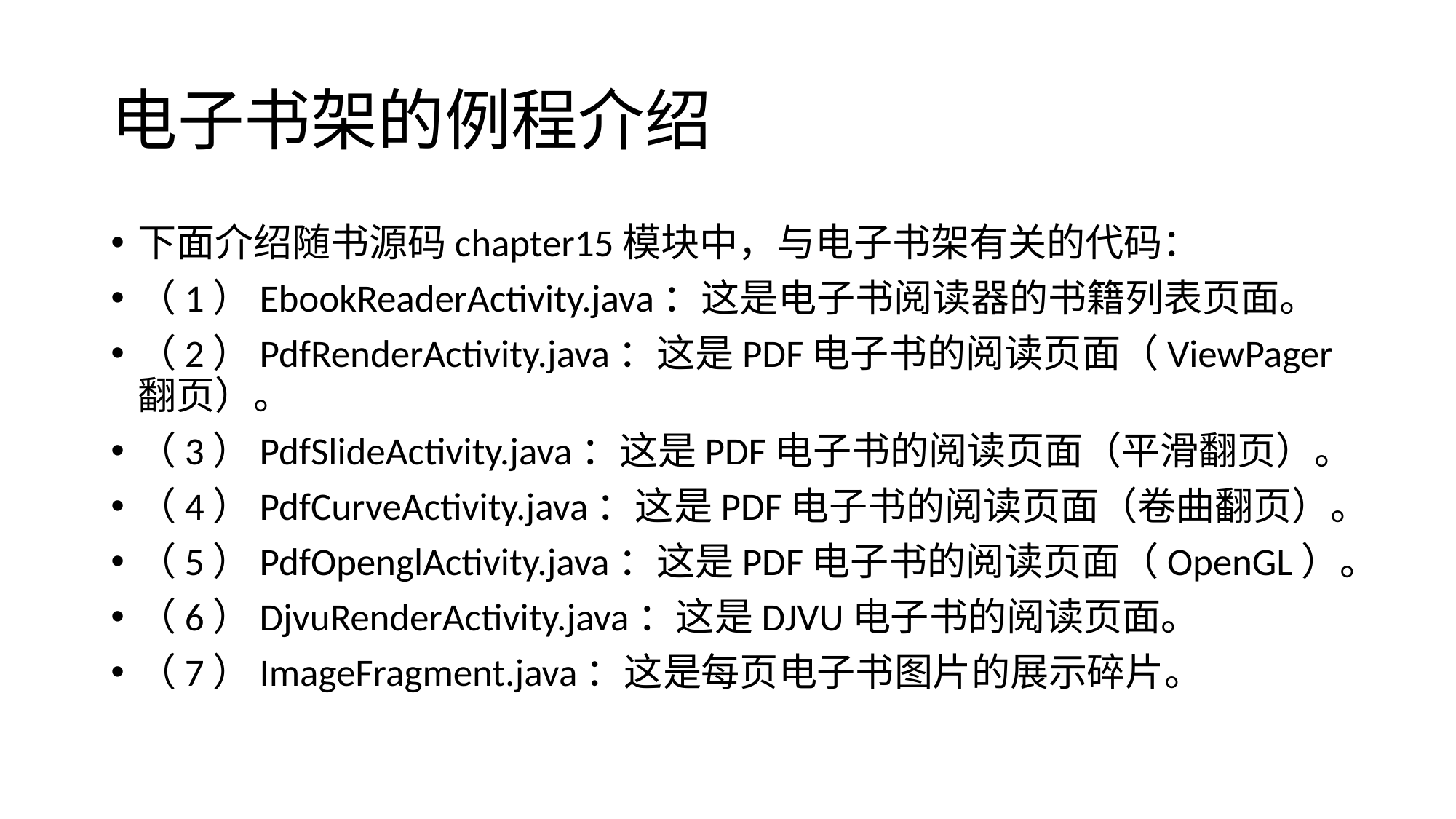

# 电子书架的例程介绍
下面介绍随书源码chapter15模块中，与电子书架有关的代码：
（1）EbookReaderActivity.java：这是电子书阅读器的书籍列表页面。
（2）PdfRenderActivity.java：这是PDF电子书的阅读页面（ViewPager翻页）。
（3）PdfSlideActivity.java：这是PDF电子书的阅读页面（平滑翻页）。
（4）PdfCurveActivity.java：这是PDF电子书的阅读页面（卷曲翻页）。
（5）PdfOpenglActivity.java：这是PDF电子书的阅读页面（OpenGL）。
（6）DjvuRenderActivity.java：这是DJVU电子书的阅读页面。
（7）ImageFragment.java：这是每页电子书图片的展示碎片。